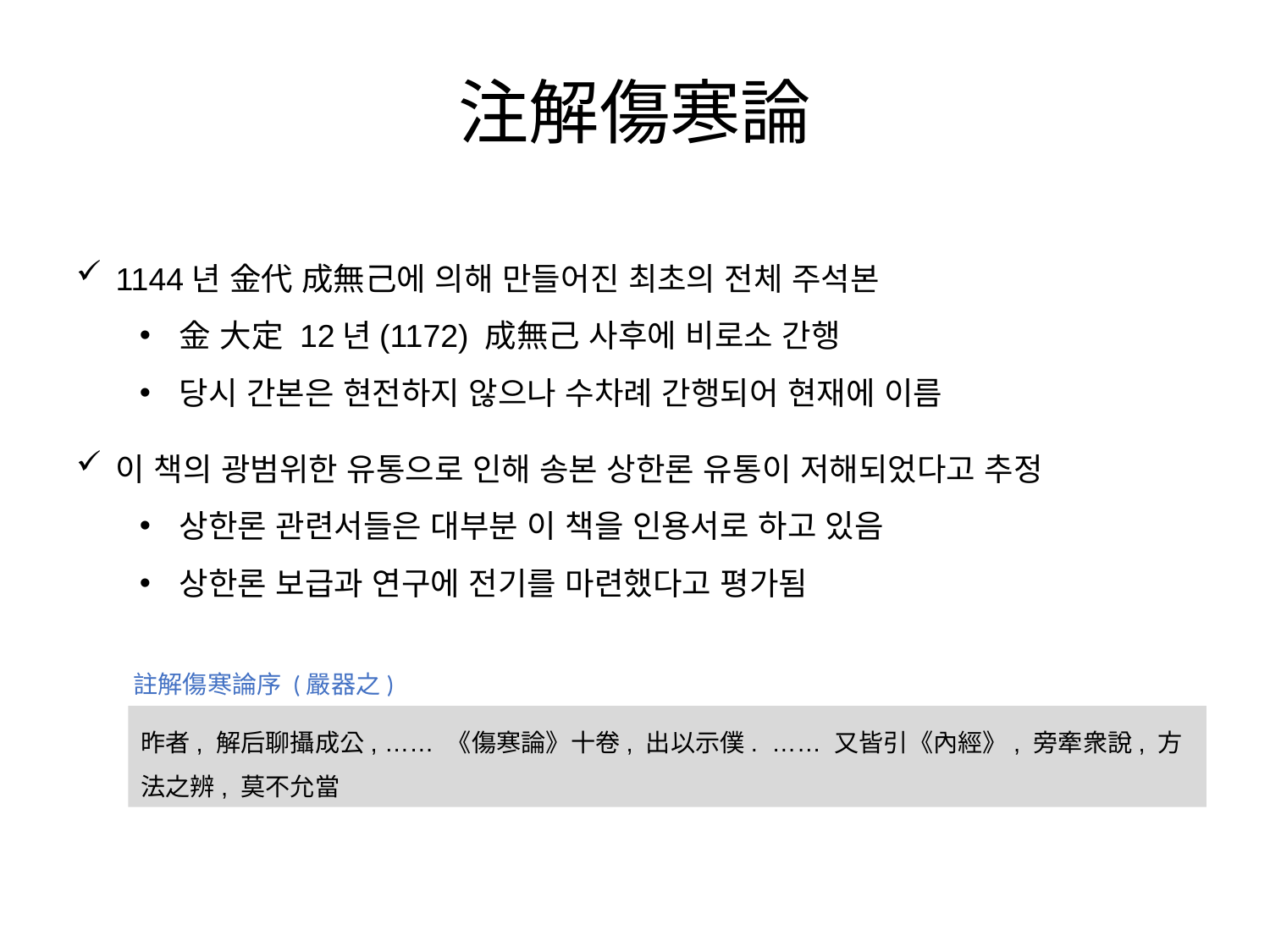

注解傷寒論
1144년 金代 成無己에 의해 만들어진 최초의 전체 주석본
金 大定 12년(1172) 成無己 사후에 비로소 간행
당시 간본은 현전하지 않으나 수차례 간행되어 현재에 이름

이 책의 광범위한 유통으로 인해 송본 상한론 유통이 저해되었다고 추정
상한론 관련서들은 대부분 이 책을 인용서로 하고 있음
상한론 보급과 연구에 전기를 마련했다고 평가됨
註解傷寒論序 (嚴器之)
昨者, 解后聊攝成公, …… 《傷寒論》十卷, 出以示僕.  …… 又皆引《內經》, 旁牽衆說, 方法之辨, 莫不允當